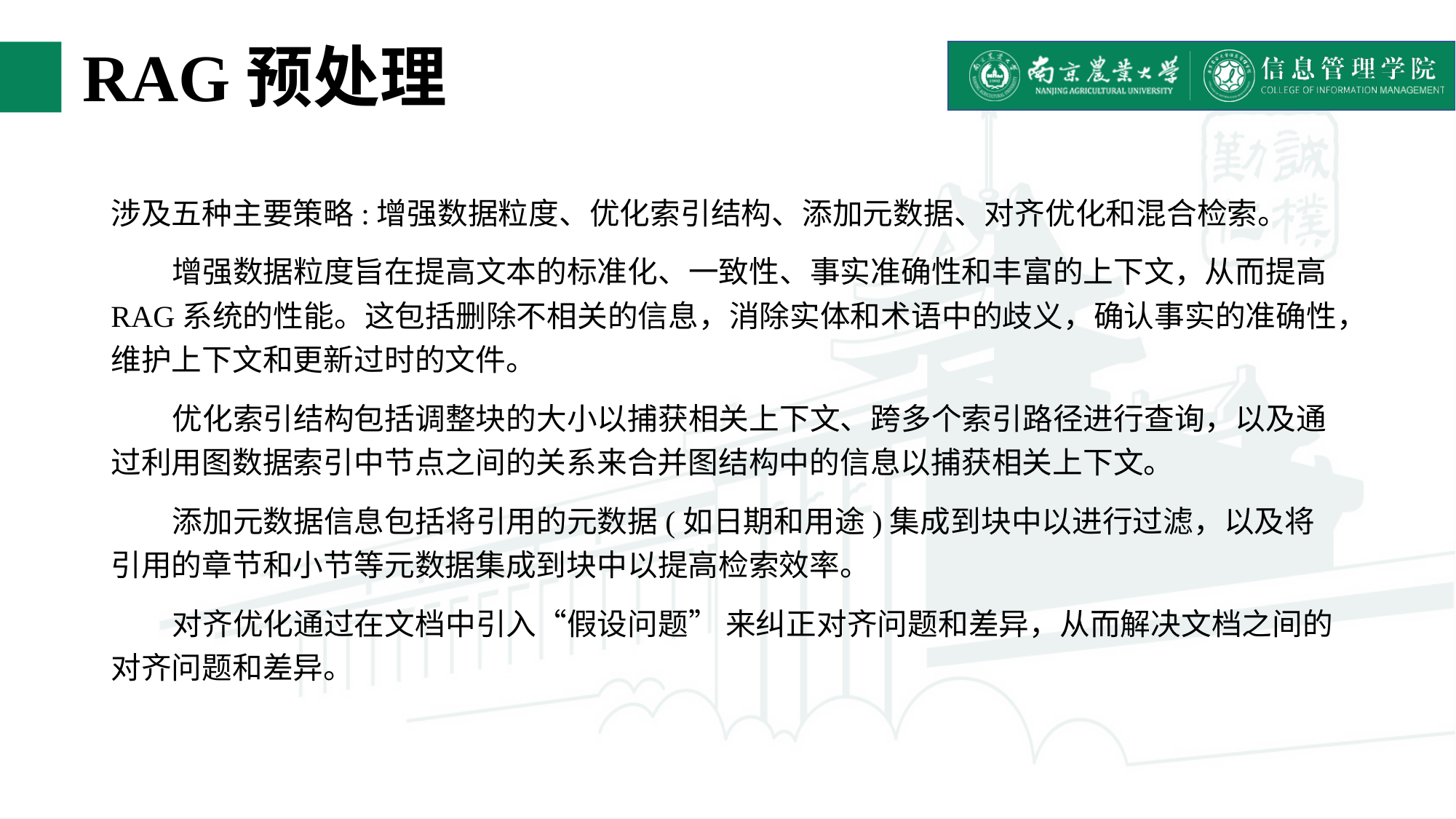

# RAG预处理
涉及五种主要策略:增强数据粒度、优化索引结构、添加元数据、对齐优化和混合检索。
        增强数据粒度旨在提高文本的标准化、一致性、事实准确性和丰富的上下文，从而提高RAG系统的性能。这包括删除不相关的信息，消除实体和术语中的歧义，确认事实的准确性，维护上下文和更新过时的文件。
        优化索引结构包括调整块的大小以捕获相关上下文、跨多个索引路径进行查询，以及通过利用图数据索引中节点之间的关系来合并图结构中的信息以捕获相关上下文。
        添加元数据信息包括将引用的元数据(如日期和用途)集成到块中以进行过滤，以及将引用的章节和小节等元数据集成到块中以提高检索效率。
        对齐优化通过在文档中引入“假设问题” 来纠正对齐问题和差异，从而解决文档之间的对齐问题和差异。